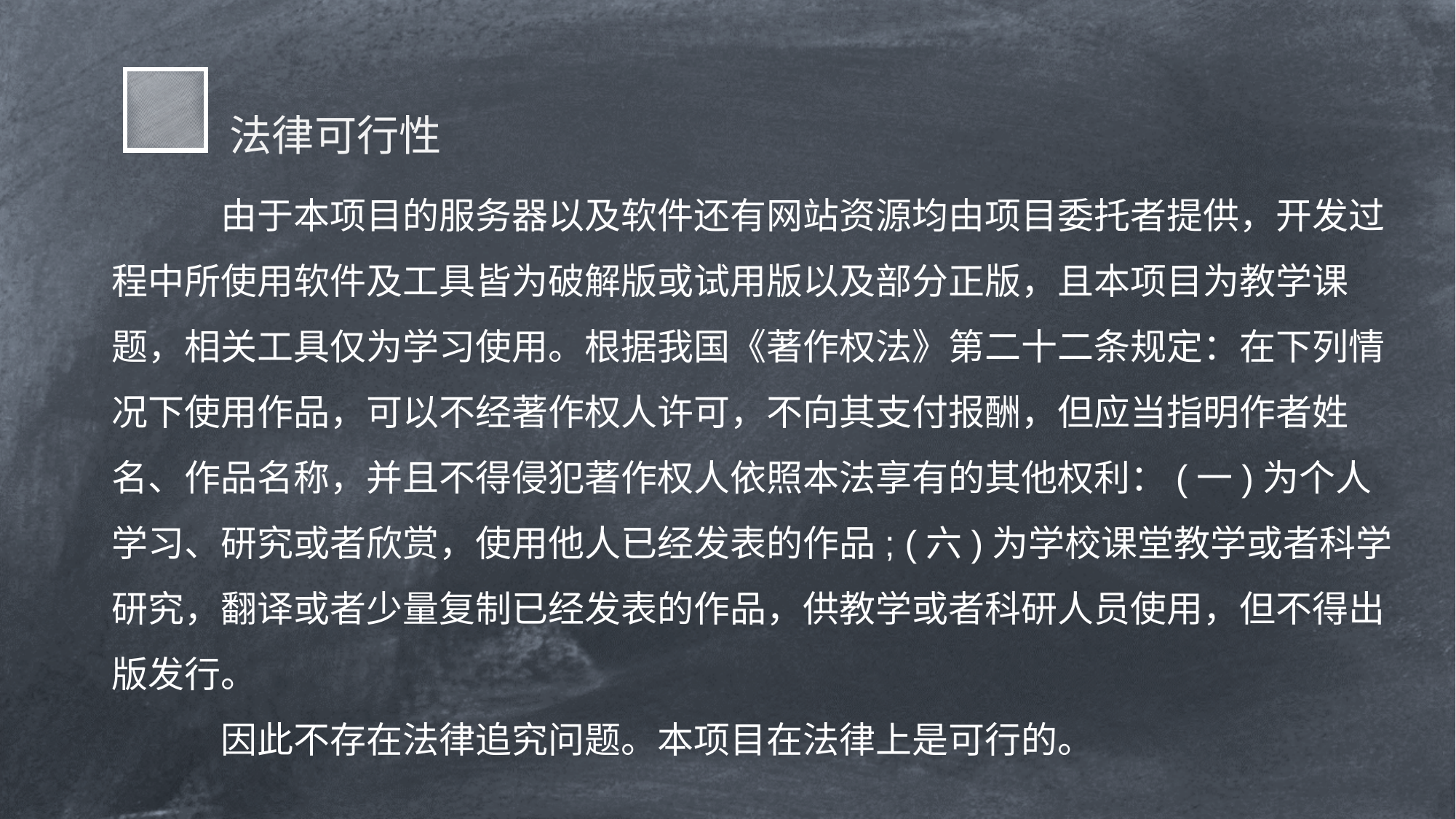

法律可行性

	由于本项目的服务器以及软件还有网站资源均由项目委托者提供，开发过程中所使用软件及工具皆为破解版或试用版以及部分正版，且本项目为教学课题，相关工具仅为学习使用。根据我国《著作权法》第二十二条规定：在下列情况下使用作品，可以不经著作权人许可，不向其支付报酬，但应当指明作者姓名、作品名称，并且不得侵犯著作权人依照本法享有的其他权利：(一)为个人学习、研究或者欣赏，使用他人已经发表的作品; (六)为学校课堂教学或者科学研究，翻译或者少量复制已经发表的作品，供教学或者科研人员使用，但不得出版发行。
	因此不存在法律追究问题。本项目在法律上是可行的。